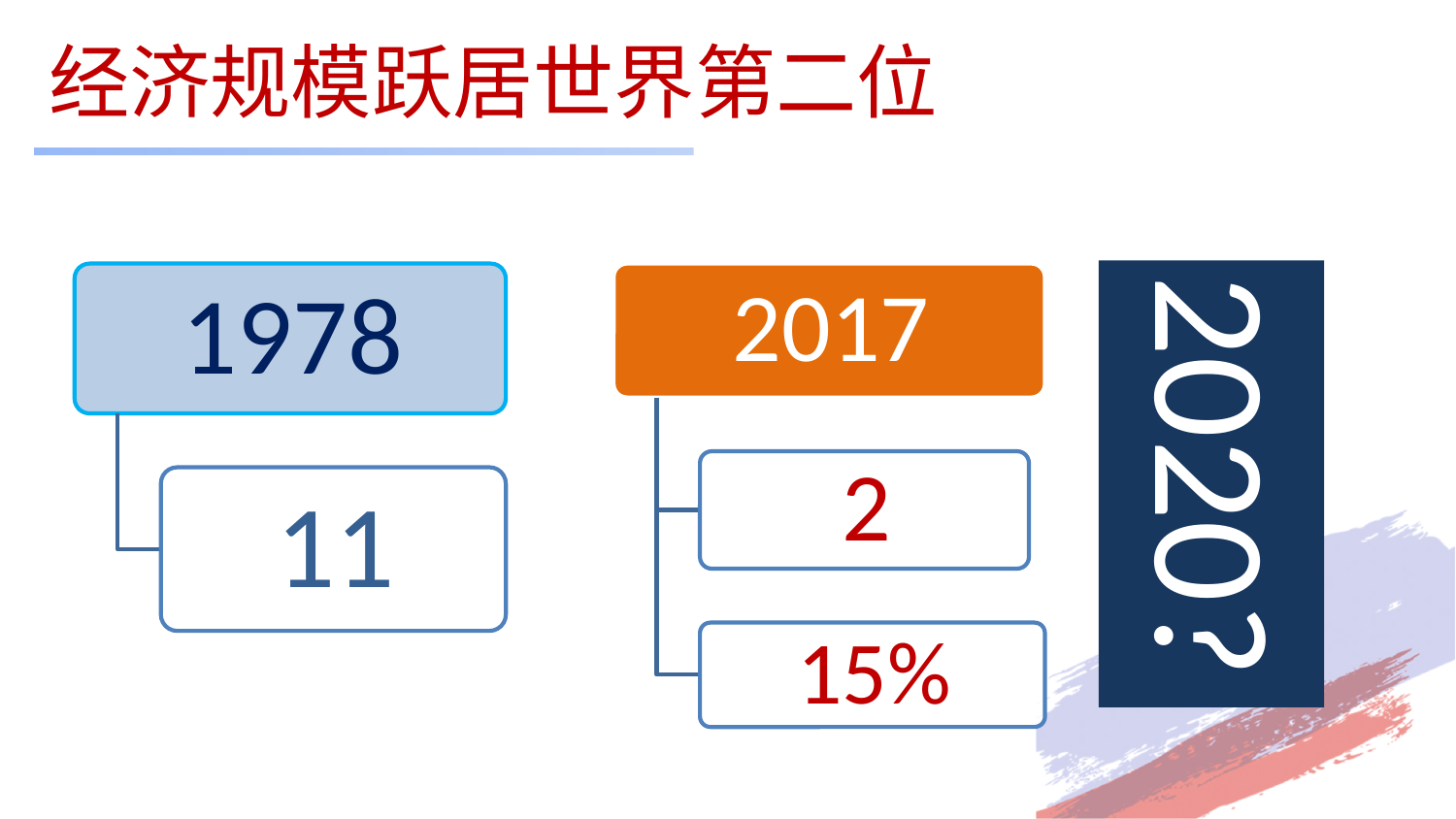

# 经济规模跃居世界第二位
1978
11
2017
2
15%
2020?